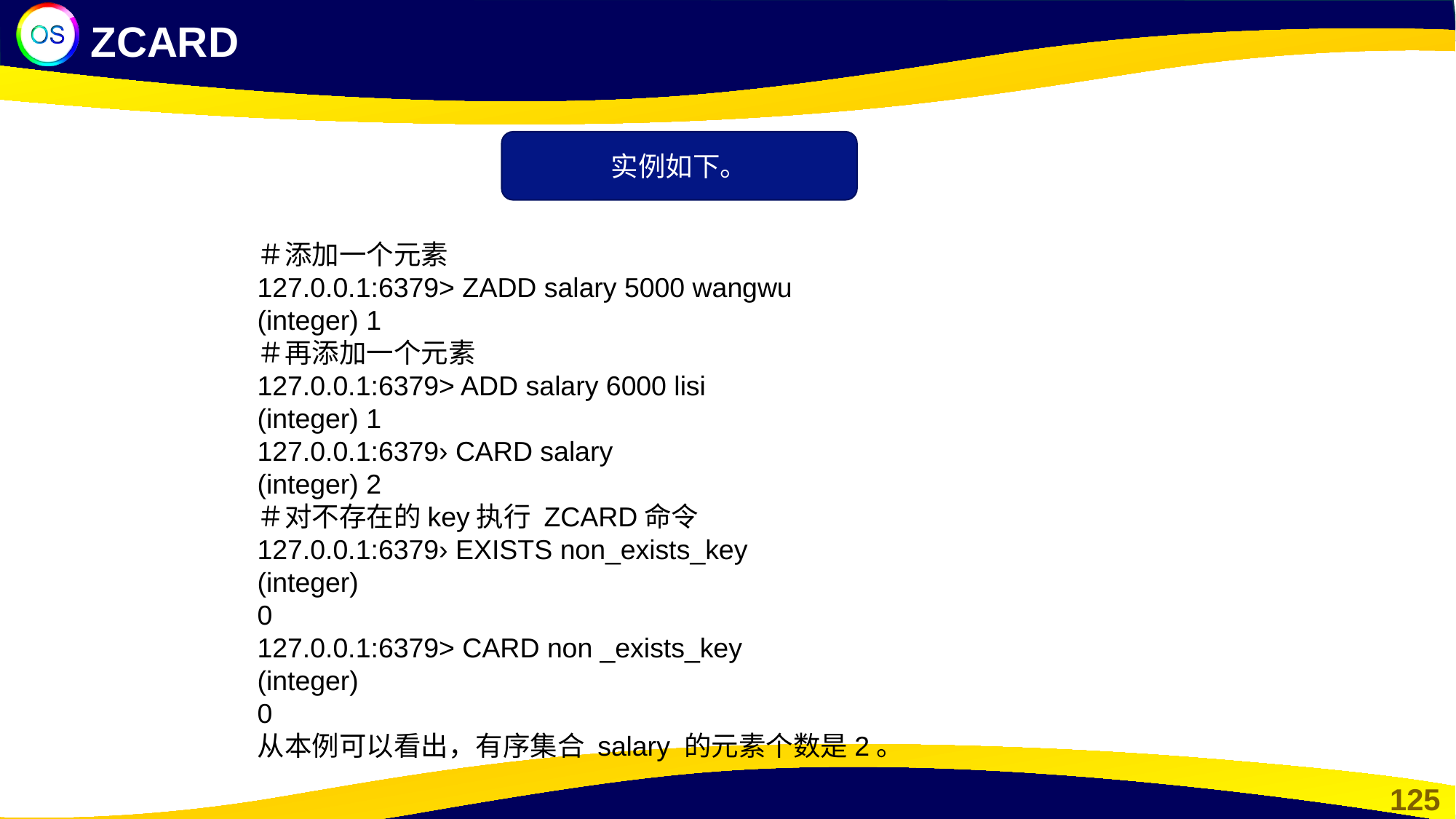

ZCARD
实例如下。
＃添加一个元素
127.0.0.1:6379> ZADD salary 5000 wangwu
(integer) 1
＃再添加一个元素
127.0.0.1:6379> ADD salary 6000 lisi
(integer) 1
127.0.0.1:6379› CARD salary
(integer) 2
＃对不存在的key执行 ZCARD命令
127.0.0.1:6379› EXISTS non_exists_key
(integer)
0
127.0.0.1:6379> CARD non _exists_key
(integer)
0
从本例可以看出，有序集合 salary 的元素个数是2。